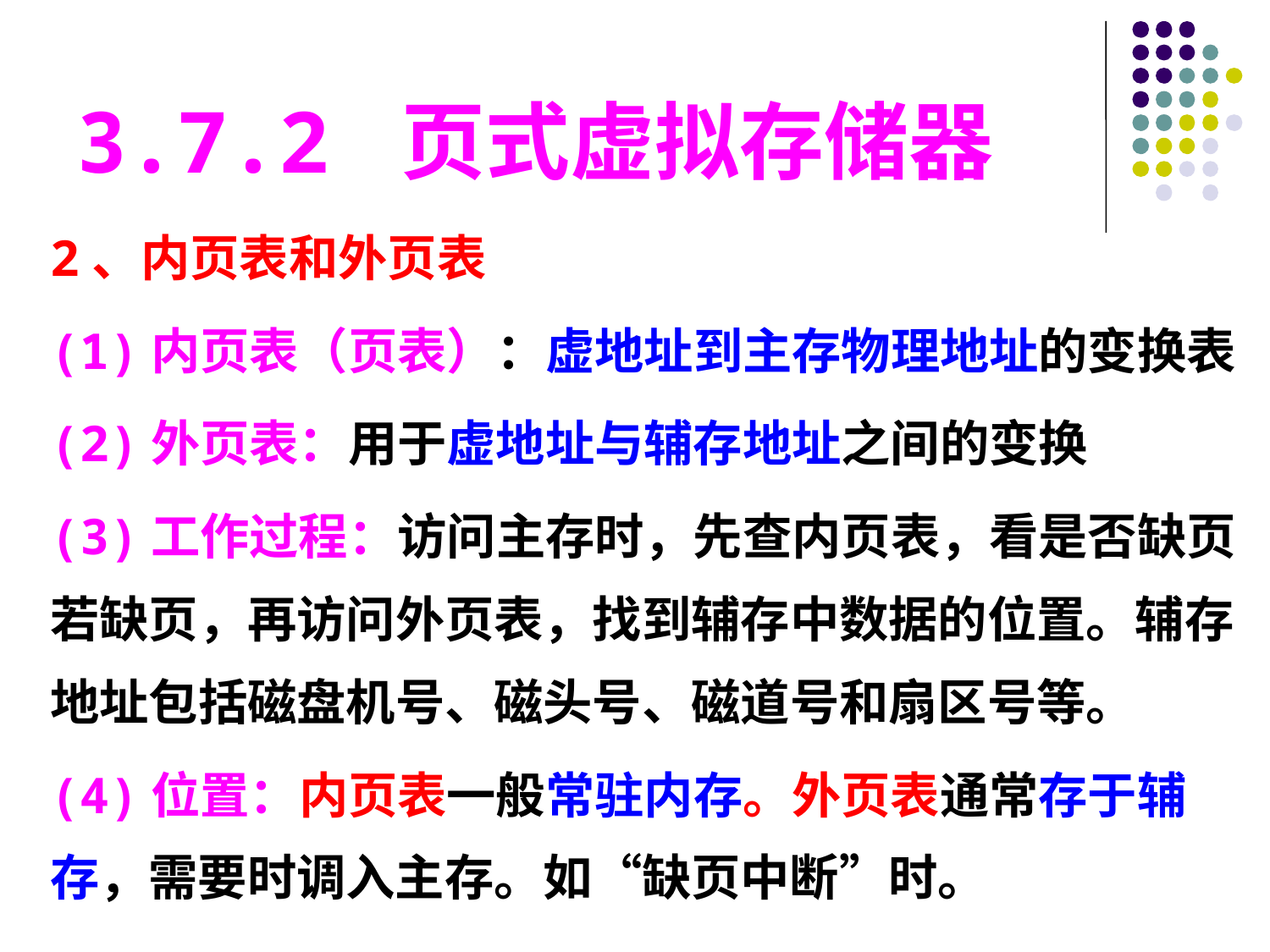

3.7.2 页式虚拟存储器
2、内页表和外页表
(1)内页表（页表）：虚地址到主存物理地址的变换表
(2)外页表：用于虚地址与辅存地址之间的变换
(3)工作过程：访问主存时，先查内页表，看是否缺页若缺页，再访问外页表，找到辅存中数据的位置。辅存地址包括磁盘机号、磁头号、磁道号和扇区号等。
(4)位置：内页表一般常驻内存。外页表通常存于辅存，需要时调入主存。如“缺页中断”时。
# 96